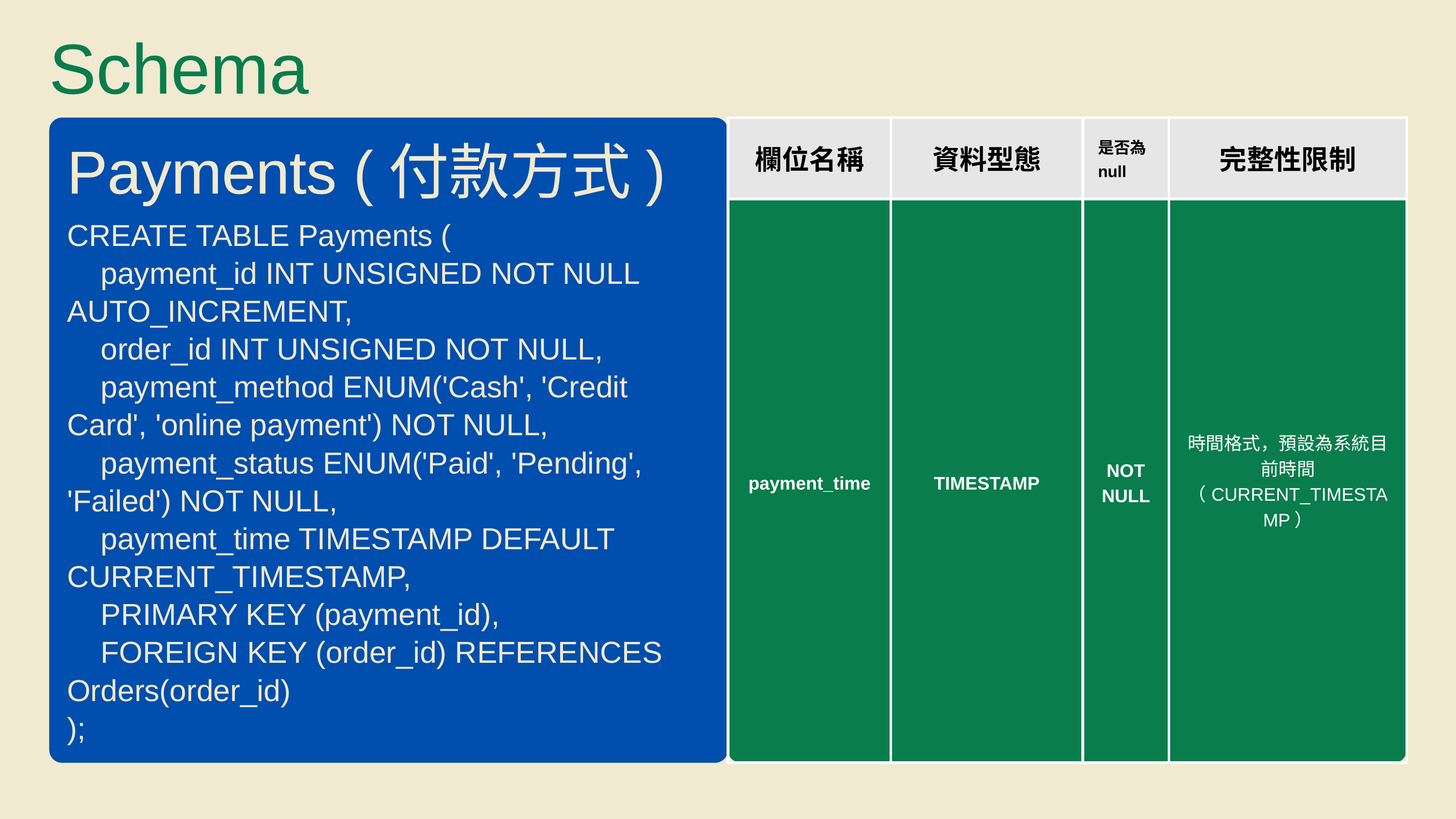

Schema

| 欄位名稱 | 資料型態 | 是否為null | 完整性限制 |
| --- | --- | --- | --- |
| payment\_time | TIMESTAMP | NOT NULL | 時間格式，預設為系統目前時間（CURRENT\_TIMESTAMP） |
Payments
Payments (付款方式)
CREATE TABLE Payments (
    payment_id INT UNSIGNED NOT NULL AUTO_INCREMENT,
    order_id INT UNSIGNED NOT NULL,
    payment_method ENUM('Cash', 'Credit Card', 'online payment') NOT NULL,
    payment_status ENUM('Paid', 'Pending', 'Failed') NOT NULL,
    payment_time TIMESTAMP DEFAULT CURRENT_TIMESTAMP,
    PRIMARY KEY (payment_id),
    FOREIGN KEY (order_id) REFERENCES Orders(order_id)
);